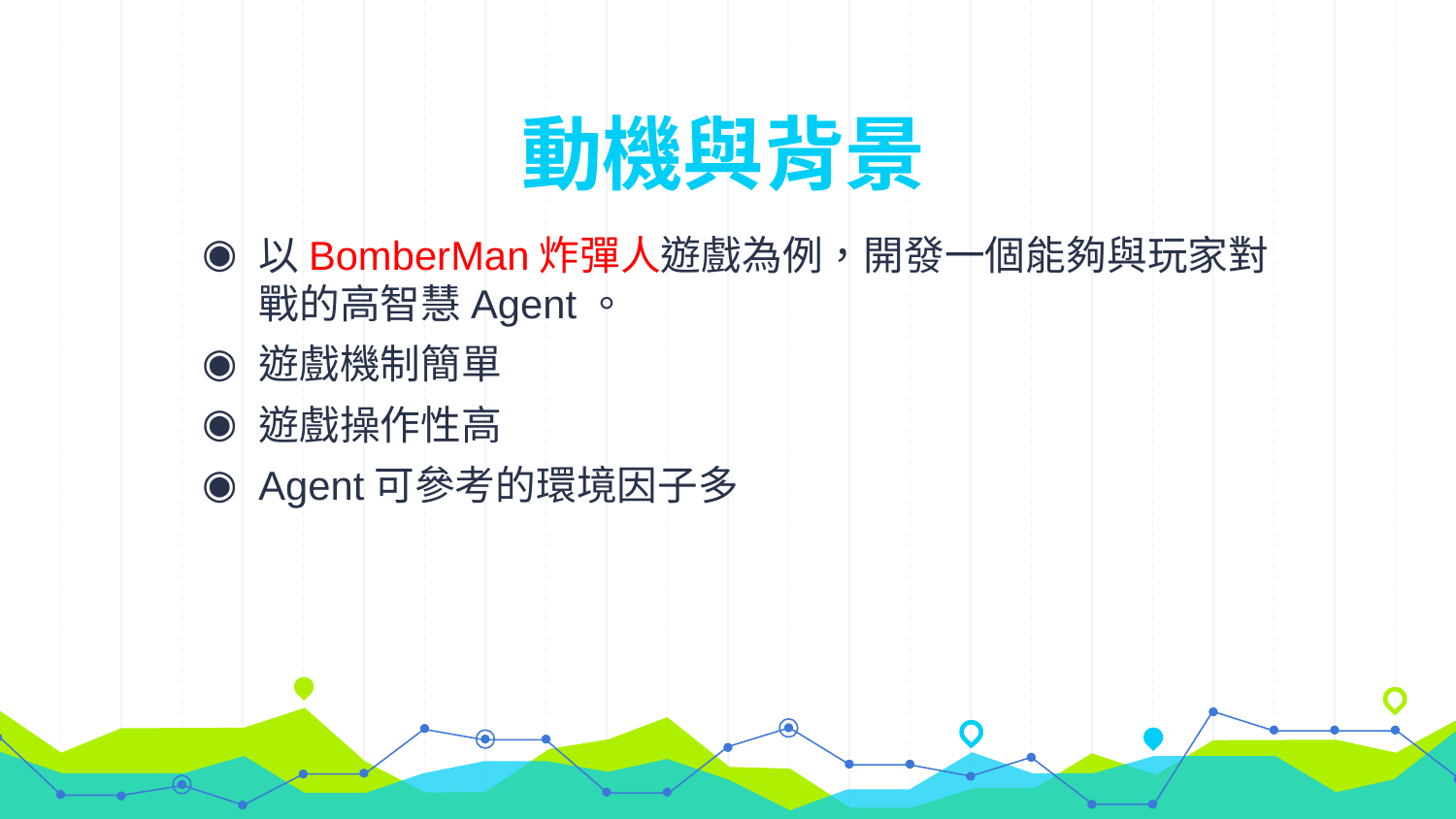

# 動機與背景
以BomberMan炸彈人遊戲為例，開發一個能夠與玩家對戰的高智慧Agent。
遊戲機制簡單
遊戲操作性高
Agent可參考的環境因子多